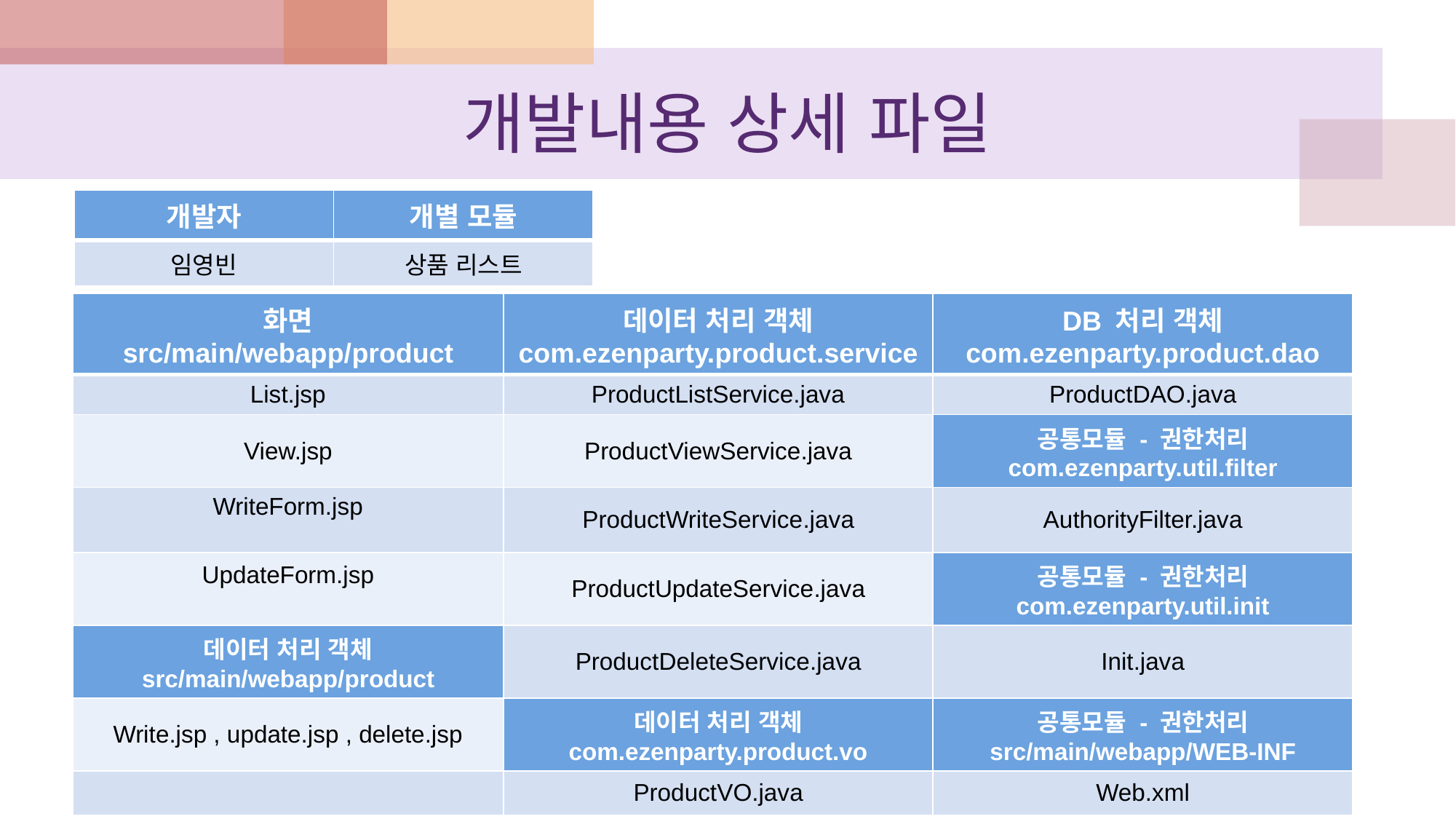

# 개발내용 상세 파일
| 개발자 | 개별 모듈 |
| --- | --- |
| 임영빈 | 상품 리스트 |
| 화면 src/main/webapp/product | 데이터 처리 객체 com.ezenparty.product.service | DB 처리 객체 com.ezenparty.product.dao |
| --- | --- | --- |
| List.jsp | ProductListService.java | ProductDAO.java |
| View.jsp | ProductViewService.java | 공통모듈 - 권한처리 com.ezenparty.util.filter |
| WriteForm.jsp | ProductWriteService.java | AuthorityFilter.java |
| UpdateForm.jsp | ProductUpdateService.java | 공통모듈 - 권한처리 com.ezenparty.util.init |
| 데이터 처리 객체 src/main/webapp/product | ProductDeleteService.java | Init.java |
| Write.jsp , update.jsp , delete.jsp | 데이터 처리 객체 com.ezenparty.product.vo | 공통모듈 - 권한처리 src/main/webapp/WEB-INF |
|  | ProductVO.java | Web.xml |